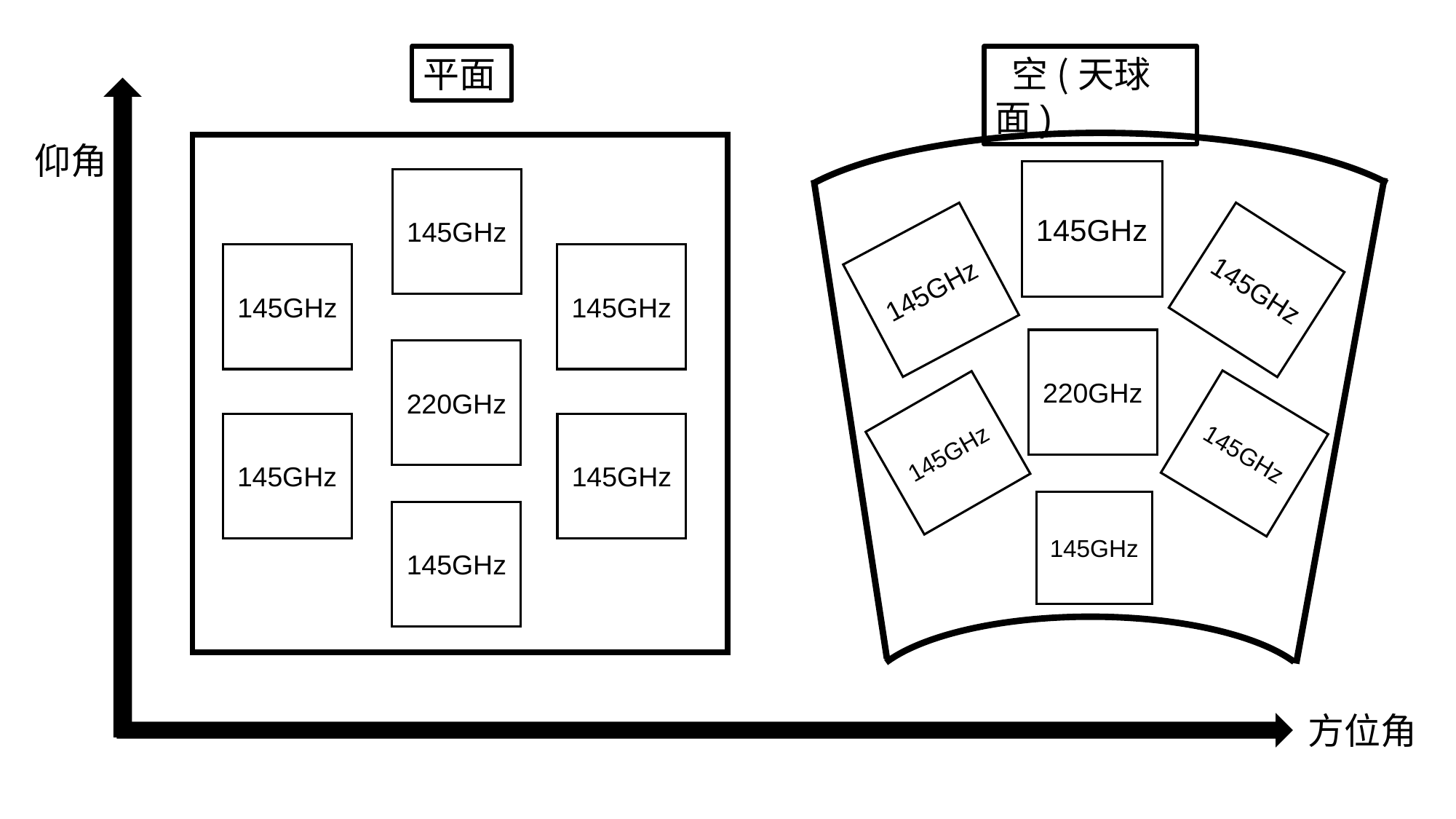

平面
 空(天球面)
145GHz
145GHz
145GHz
220GHz
145GHz
145GHz
145GHz
仰角

145GHz
145GHz
145GHz
220GHz
145GHz
145GHz
145GHz

方位角